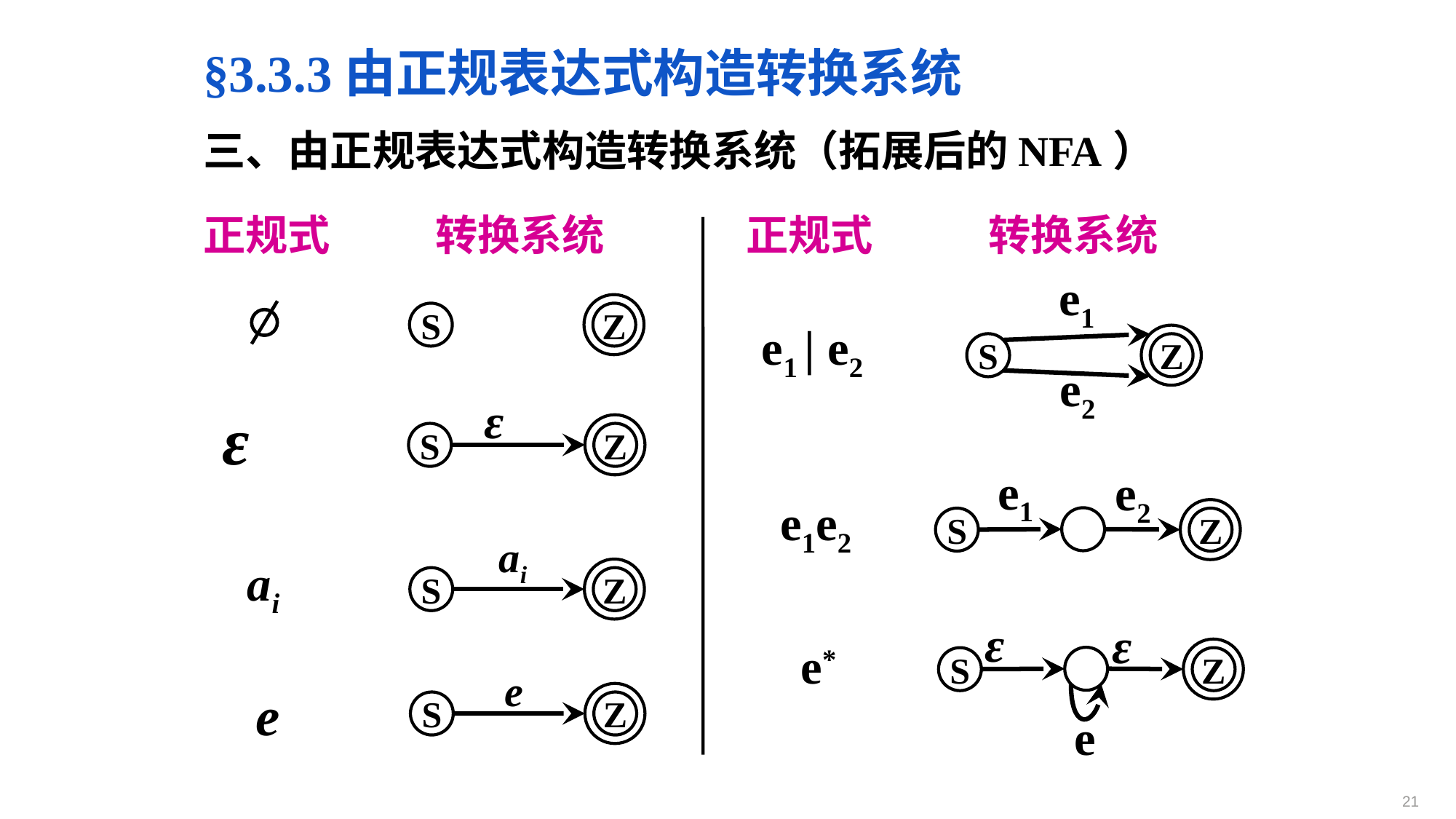

§3.3.3由正规表达式构造转换系统
三、由正规表达式构造转换系统（拓展后的NFA）
正规式
转换系统
正规式
转换系统

e1

Z

S
e1 | e2

Z
S
e2
ε
ε

Z
S
e1
e2
e1e2

Z

S
ai
ai

Z
S
ε
ε
e*

Z

S
e
e

Z
S
e
21